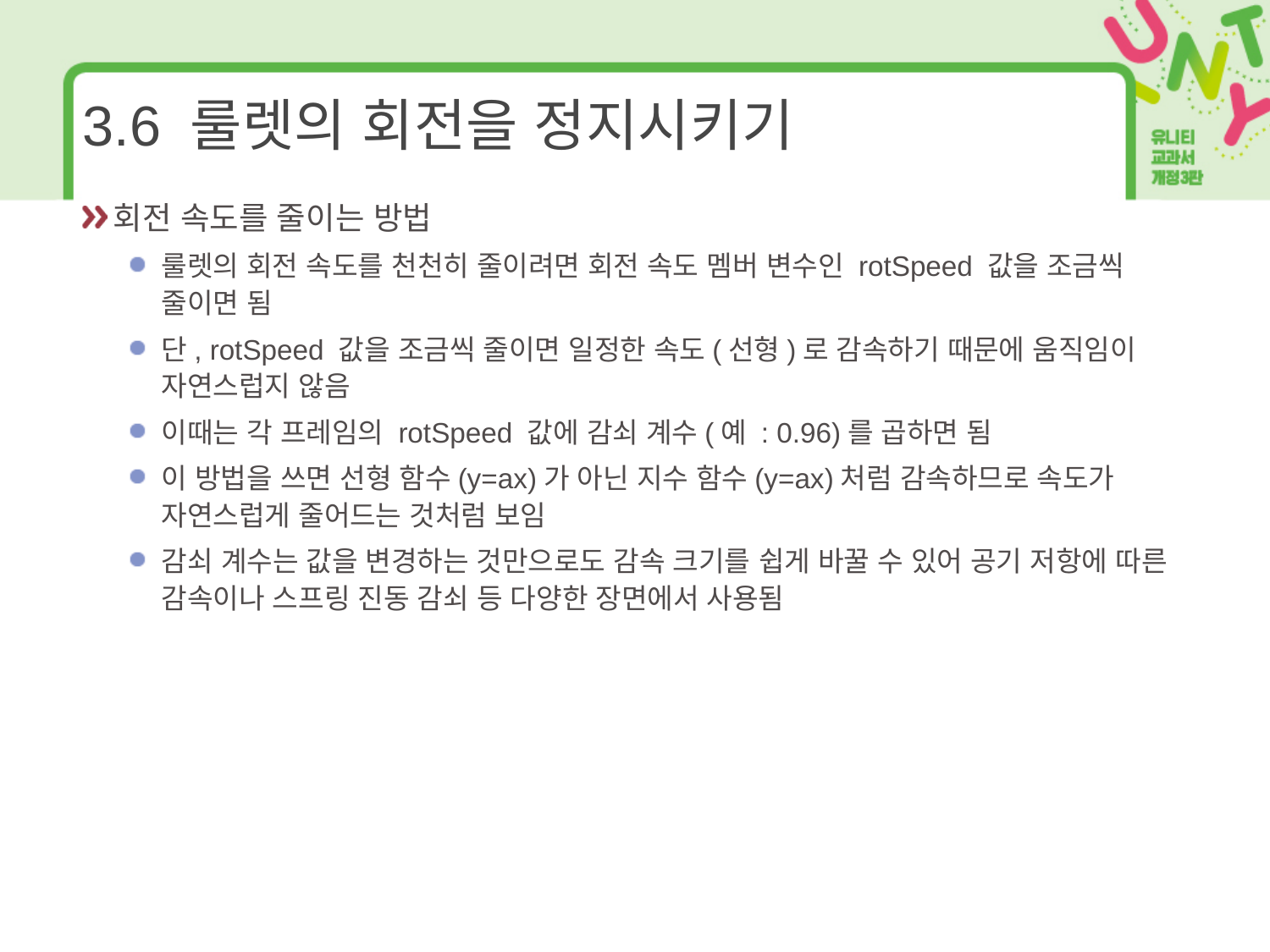

# 3.6 룰렛의 회전을 정지시키기
회전 속도를 줄이는 방법
룰렛의 회전 속도를 천천히 줄이려면 회전 속도 멤버 변수인 rotSpeed 값을 조금씩 줄이면 됨
단, rotSpeed 값을 조금씩 줄이면 일정한 속도(선형)로 감속하기 때문에 움직임이 자연스럽지 않음
이때는 각 프레임의 rotSpeed 값에 감쇠 계수(예 : 0.96)를 곱하면 됨
이 방법을 쓰면 선형 함수(y=ax)가 아닌 지수 함수(y=ax)처럼 감속하므로 속도가 자연스럽게 줄어드는 것처럼 보임
감쇠 계수는 값을 변경하는 것만으로도 감속 크기를 쉽게 바꿀 수 있어 공기 저항에 따른 감속이나 스프링 진동 감쇠 등 다양한 장면에서 사용됨